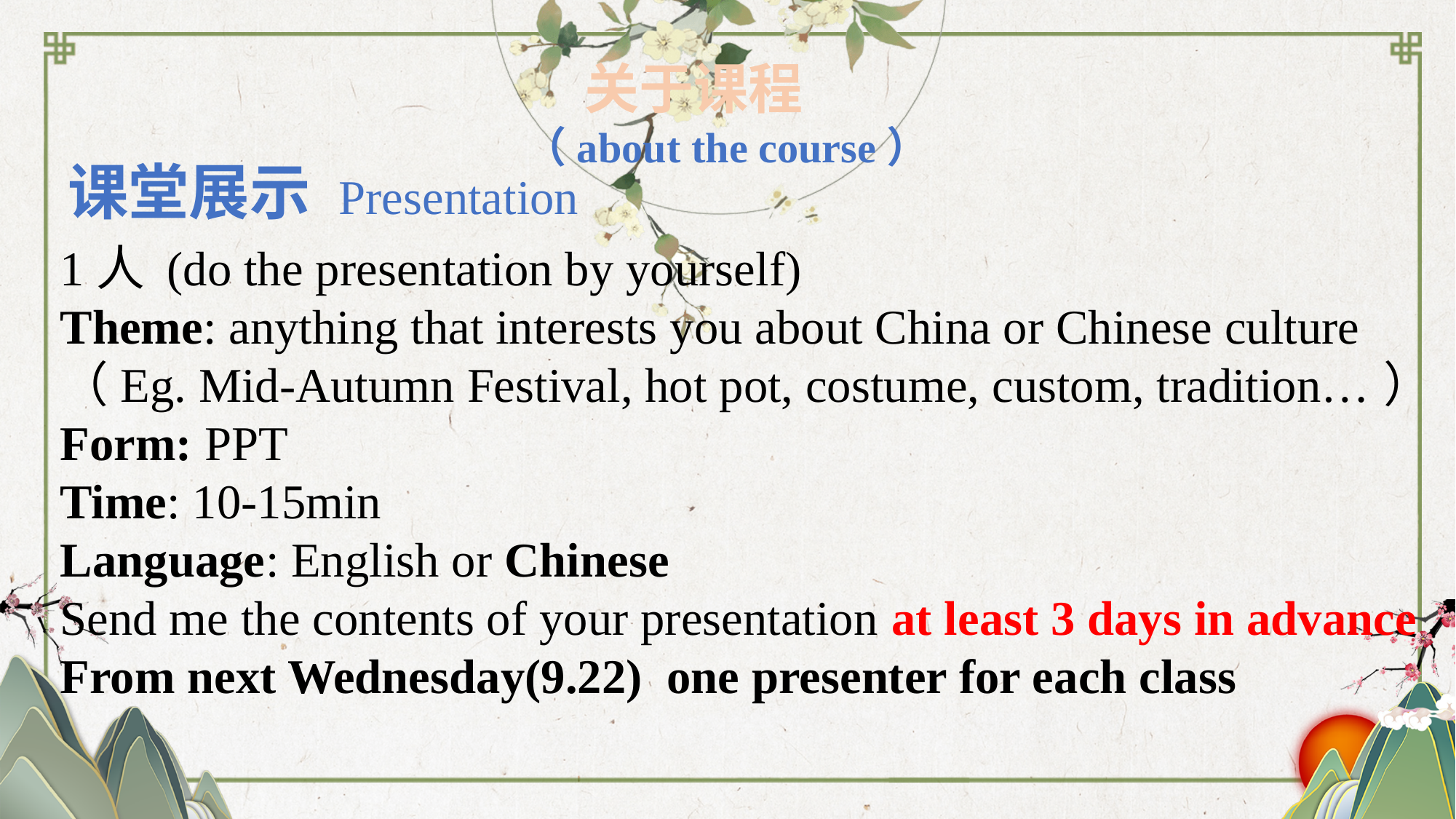

关于课程 （about the course）
课堂展示 Presentation
1人 (do the presentation by yourself)
Theme: anything that interests you about China or Chinese culture
（Eg. Mid-Autumn Festival, hot pot, costume, custom, tradition…）
Form: PPT
Time: 10-15min
Language: English or Chinese
Send me the contents of your presentation at least 3 days in advance
From next Wednesday(9.22)  one presenter for each class